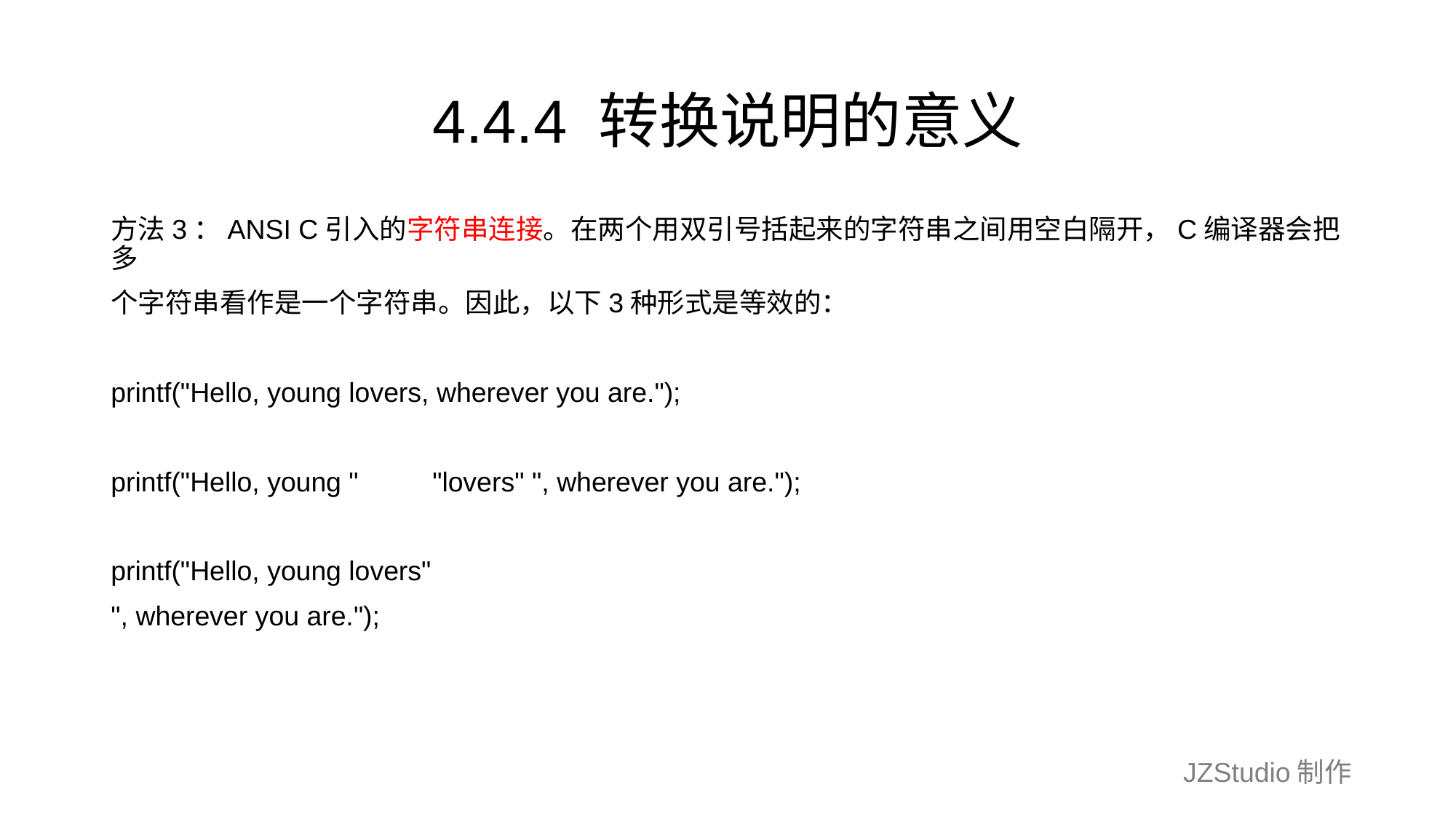

# 4.4.4 转换说明的意义
方法3：ANSI C引入的字符串连接。在两个用双引号括起来的字符串之间用空白隔开，C编译器会把多
个字符串看作是一个字符串。因此，以下3种形式是等效的：

printf("Hello, young lovers, wherever you are.");

printf("Hello, young "　　 "lovers" ", wherever you are.");

printf("Hello, young lovers"
", wherever you are.");